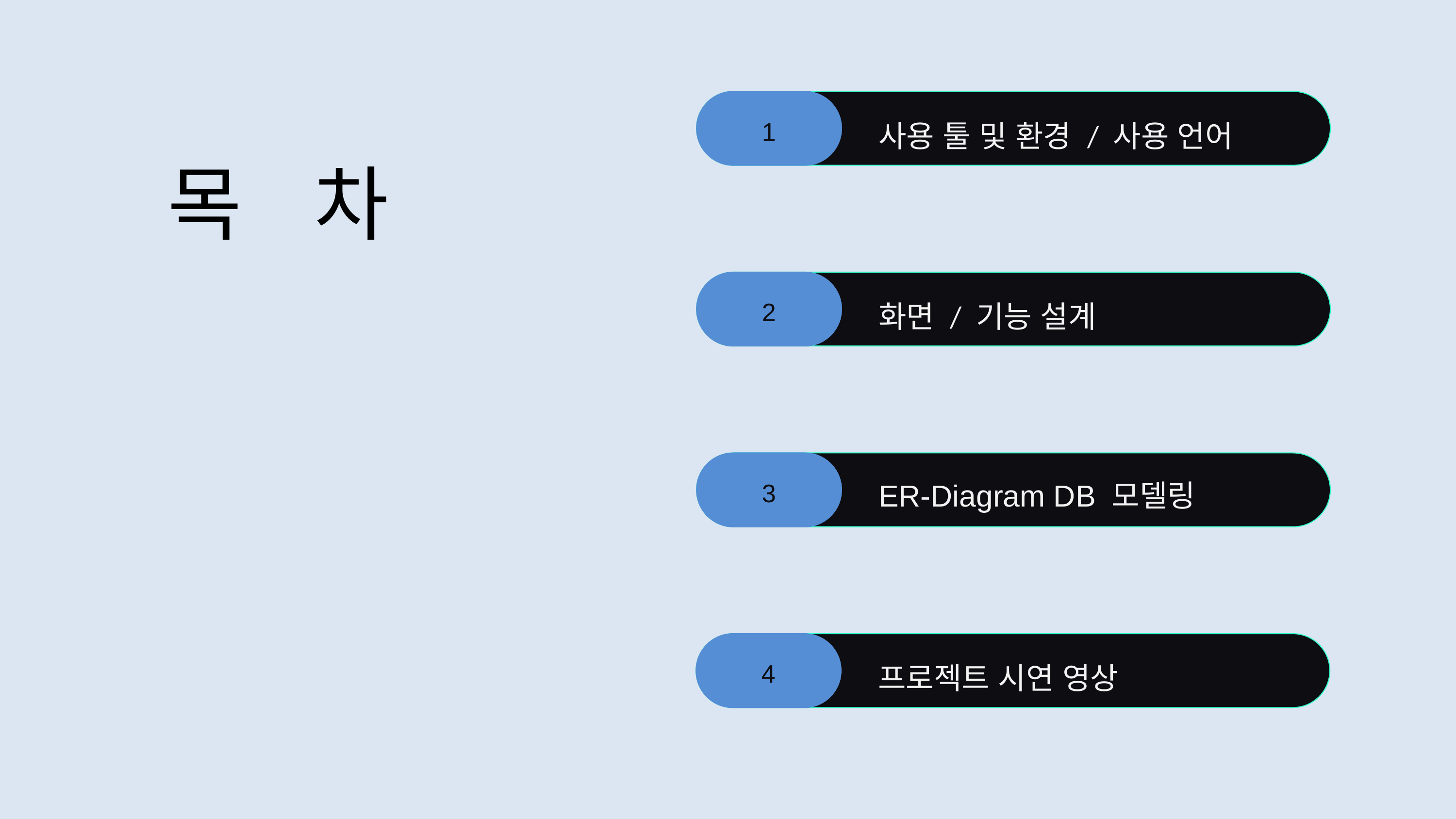

1
사용 툴 및 환경 / 사용 언어
목    차

2
화면 / 기능 설계

ER-Diagram DB 모델링
3

4
프로젝트 시연 영상